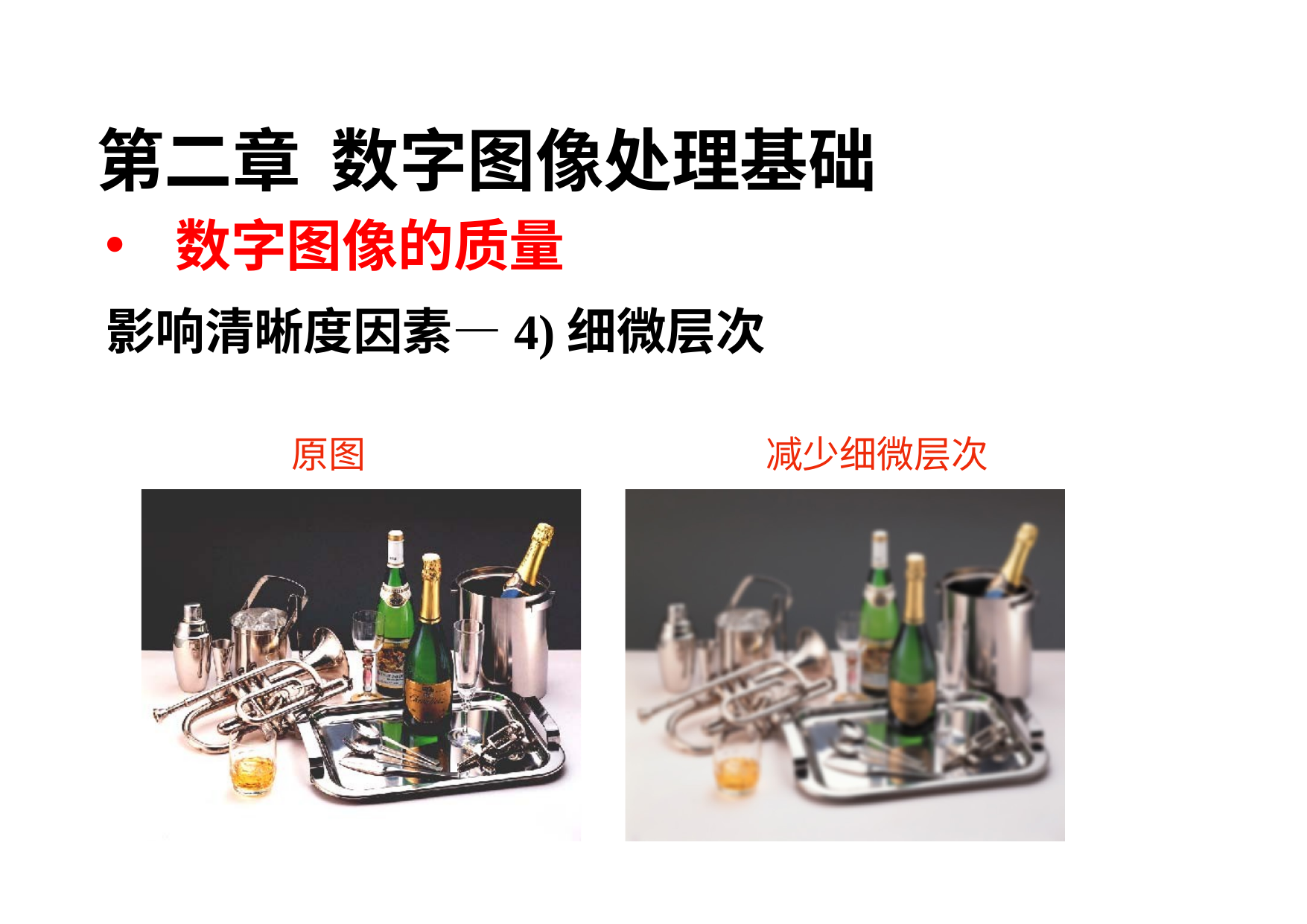

第二章  数字图像处理基础
数字图像的质量
影响清晰度因素—4)细微层次
减少细微层次
原图

81